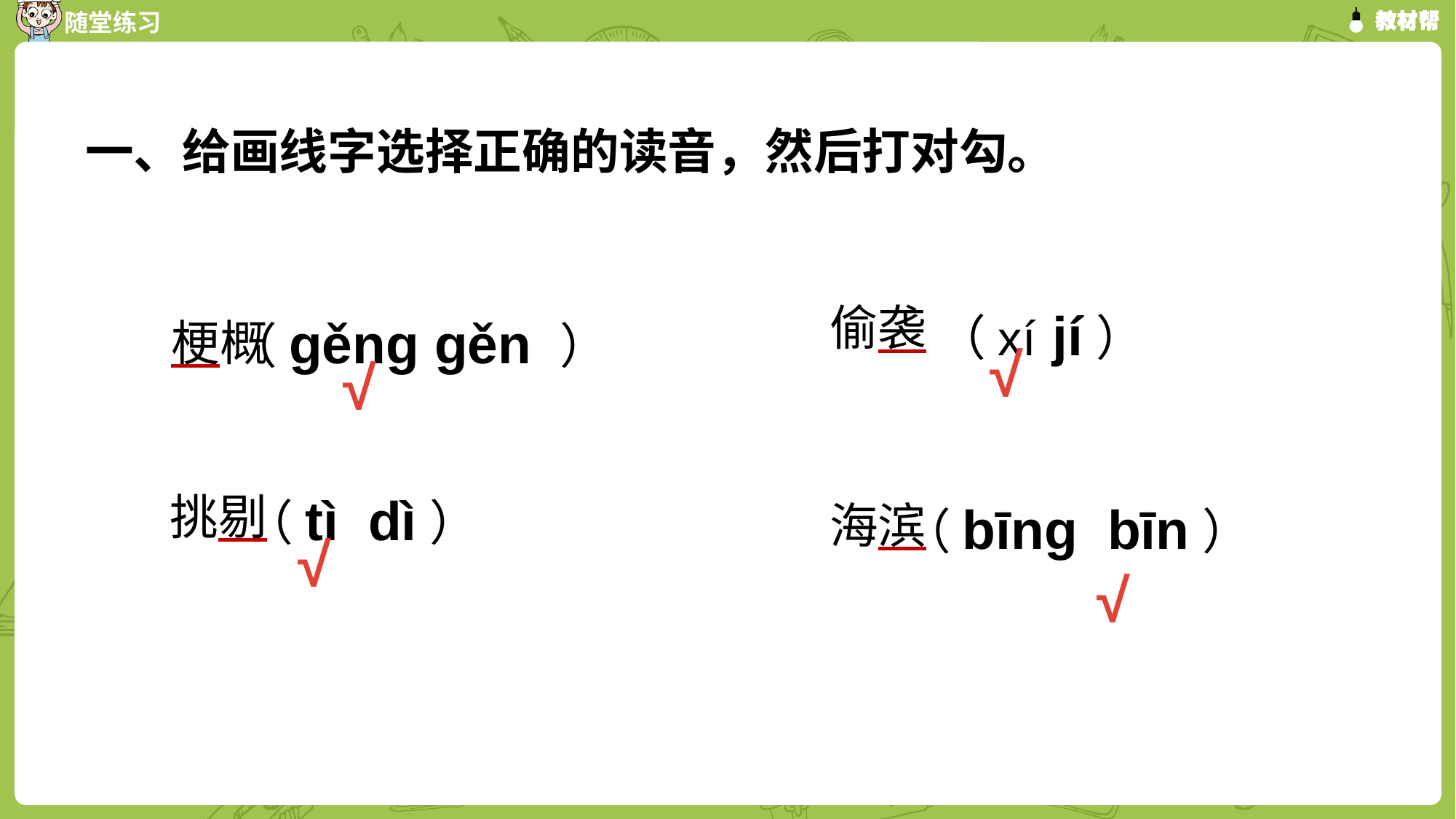

一、给画线字选择正确的读音，然后打对勾。
（xí jí）
偷袭
（gěng gěn ）
梗概
√
√
挑剔
（tì  dì）
海滨
（bīng  bīn）
√
√